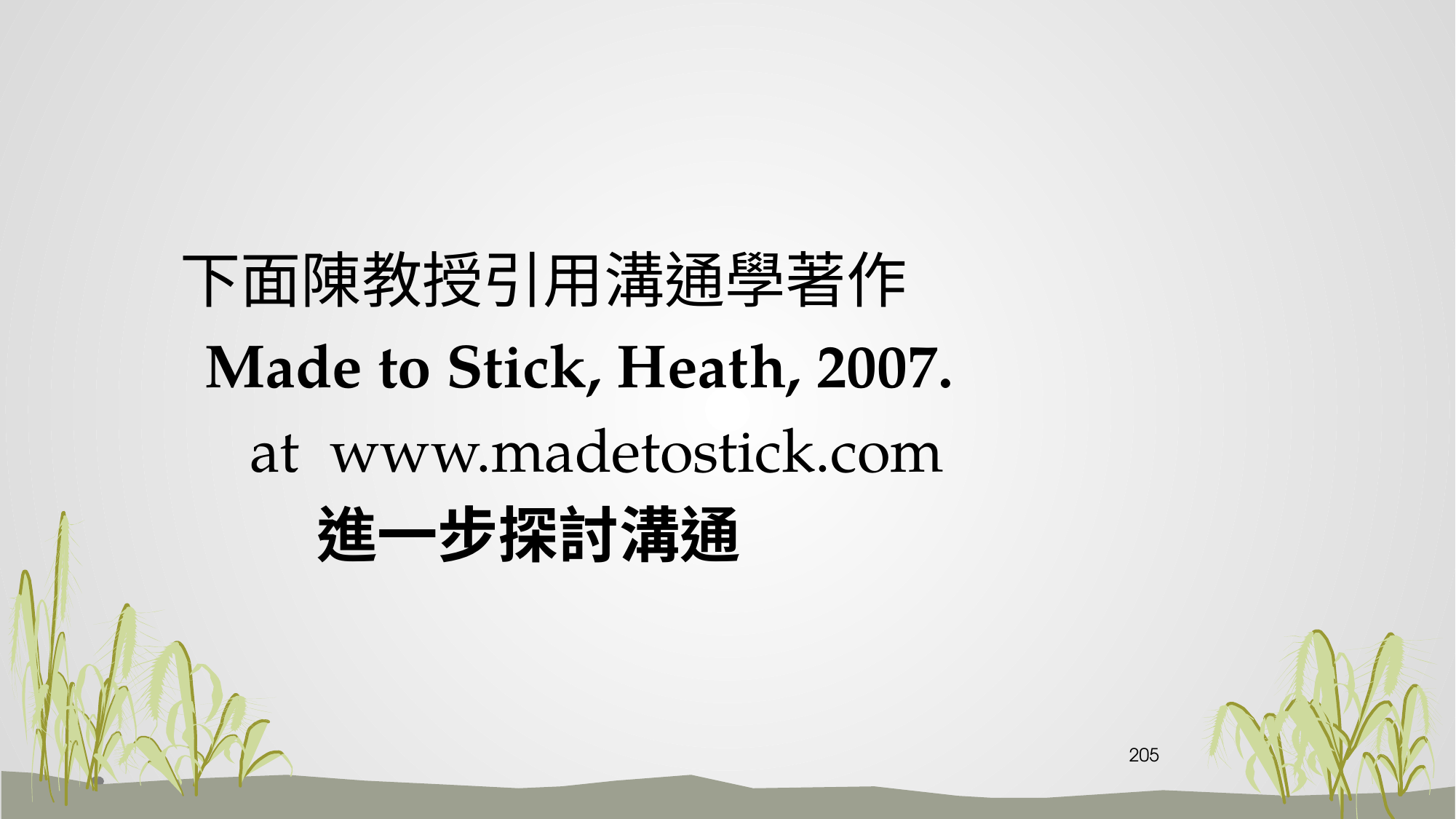

#

      下面陳教授引用溝通學著作
        Made to Stick, Heath, 2007.
           at  www.madetostick.com
                進一步探討溝通
205